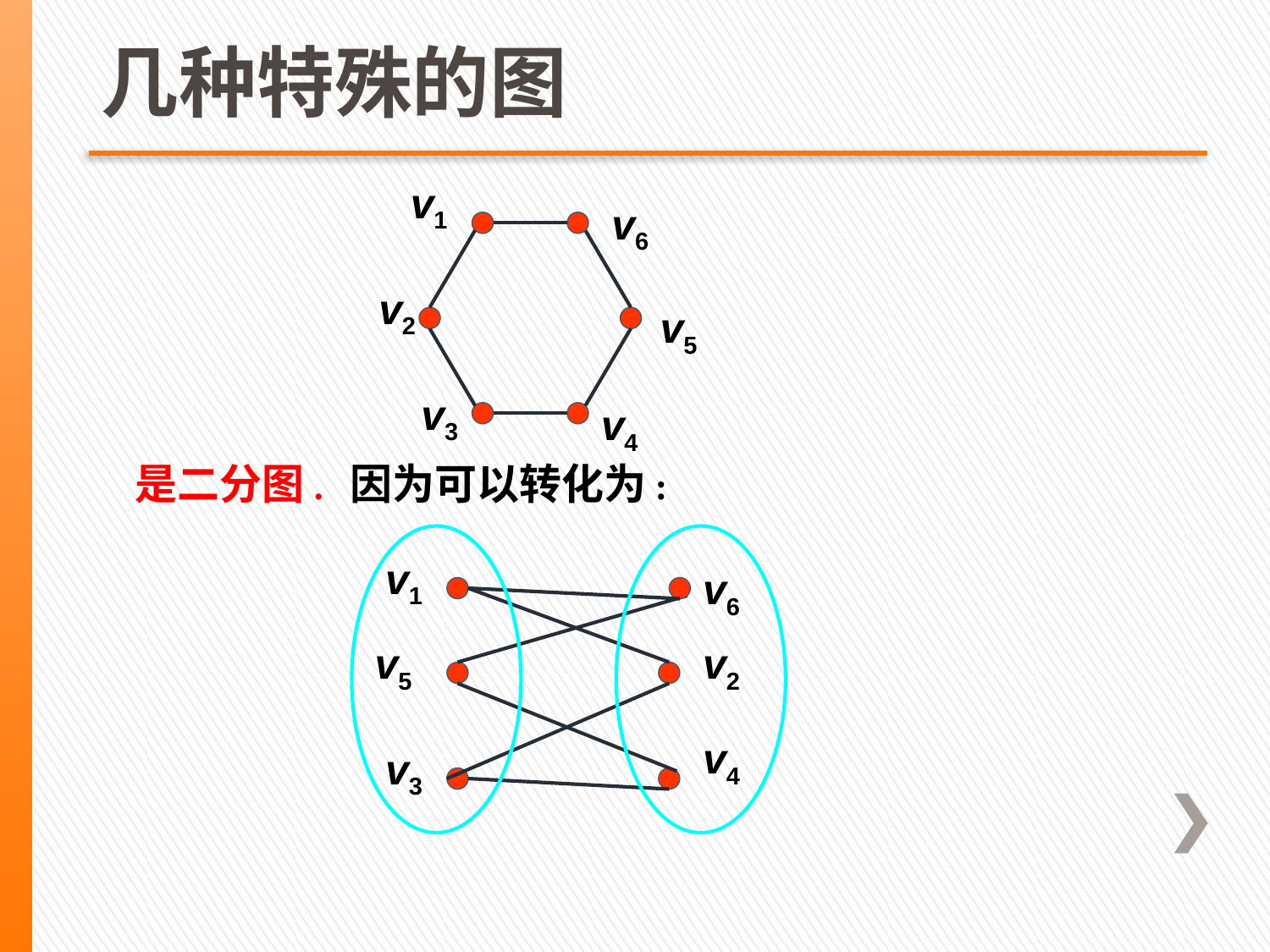

# 几种特殊的图
v1
v6

v2
v3
v4

v5
是二分图.  因为可以转化为:

v1
v6

v5
v2

v4
v3